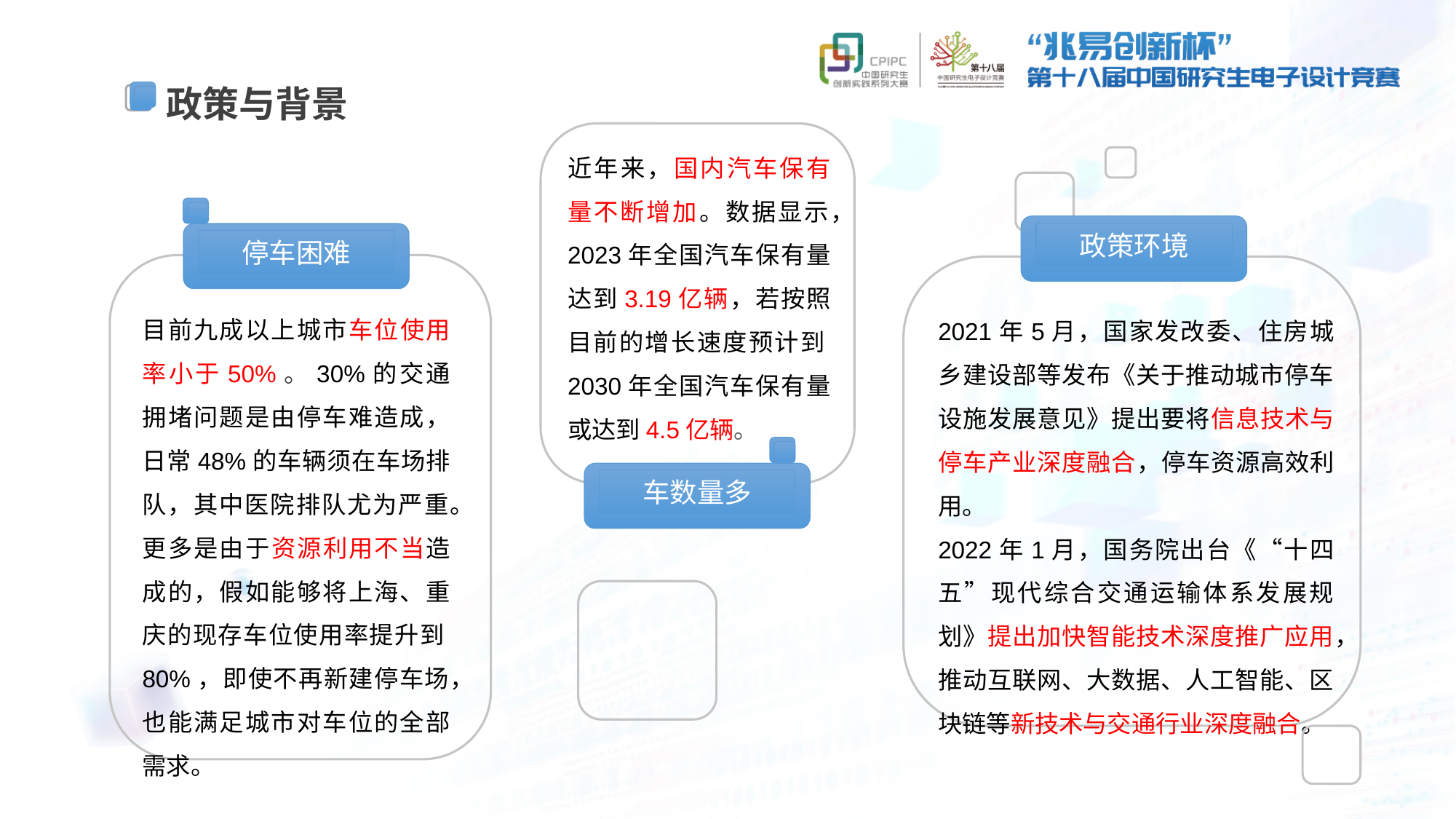

政策与背景

近年来，国内汽车保有量不断增加。数据显示，2023年全国汽车保有量达到3.19亿辆，若按照目前的增长速度预计到2030年全国汽车保有量或达到4.5亿辆。

政策环境

停车困难

目前九成以上城市车位使用率小于50%。30%的交通拥堵问题是由停车难造成，日常48%的车辆须在车场排队，其中医院排队尤为严重。更多是由于资源利用不当造成的，假如能够将上海、重庆的现存车位使用率提升到80%，即使不再新建停车场，也能满足城市对车位的全部需求。
2021年5月，国家发改委、住房城乡建设部等发布《关于推动城市停车设施发展意见》提出要将信息技术与停车产业深度融合，停车资源高效利用。
2022年1月，国务院出台《“十四五”现代综合交通运输体系发展规划》提出加快智能技术深度推广应用，推动互联网、大数据、人工智能、区块链等新技术与交通行业深度融合。

车数量多